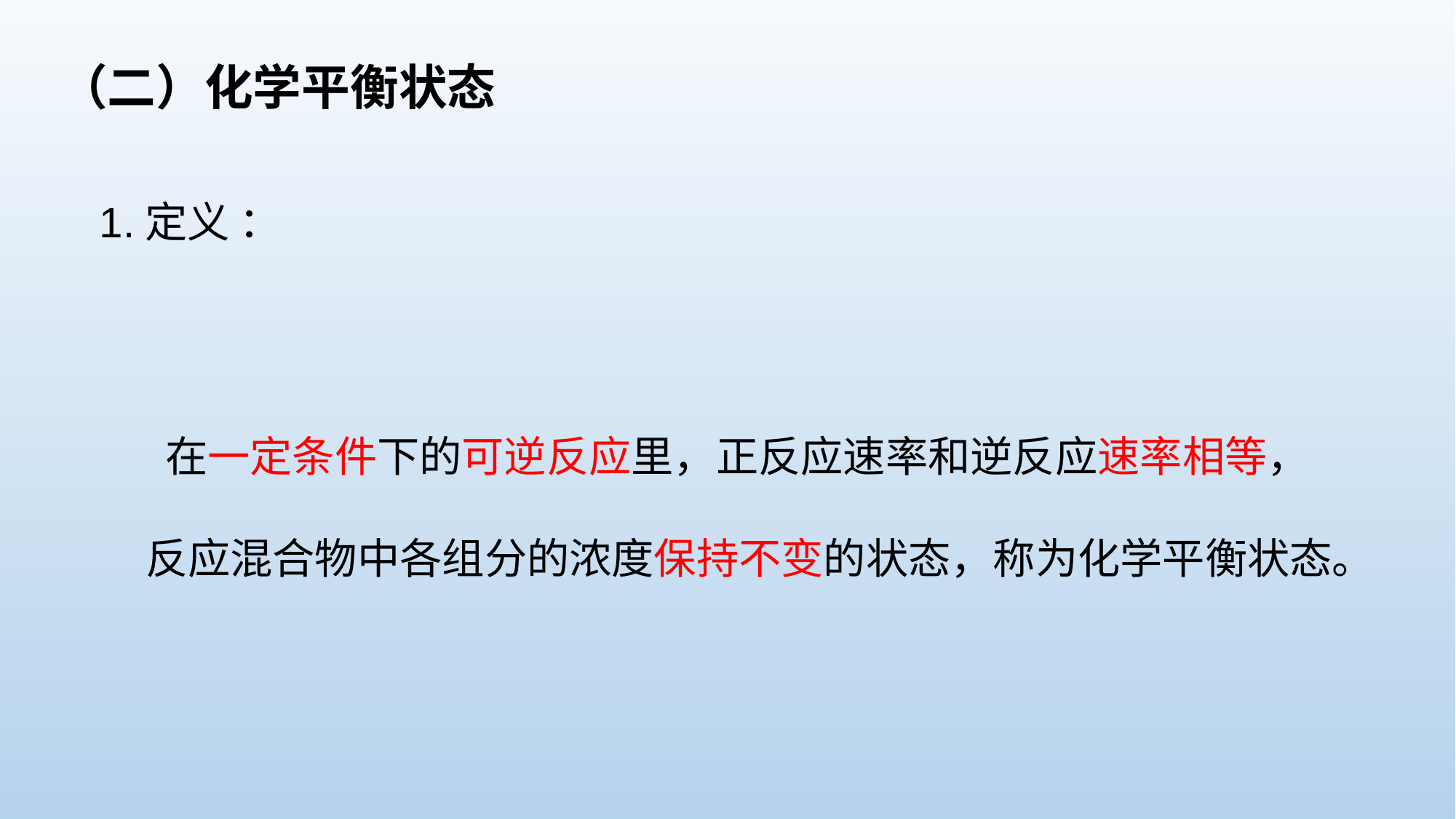

（二）化学平衡状态
1.定义 ：
 在一定条件下的可逆反应里，正反应速率和逆反应速率相等，反应混合物中各组分的浓度保持不变的状态，称为化学平衡状态。